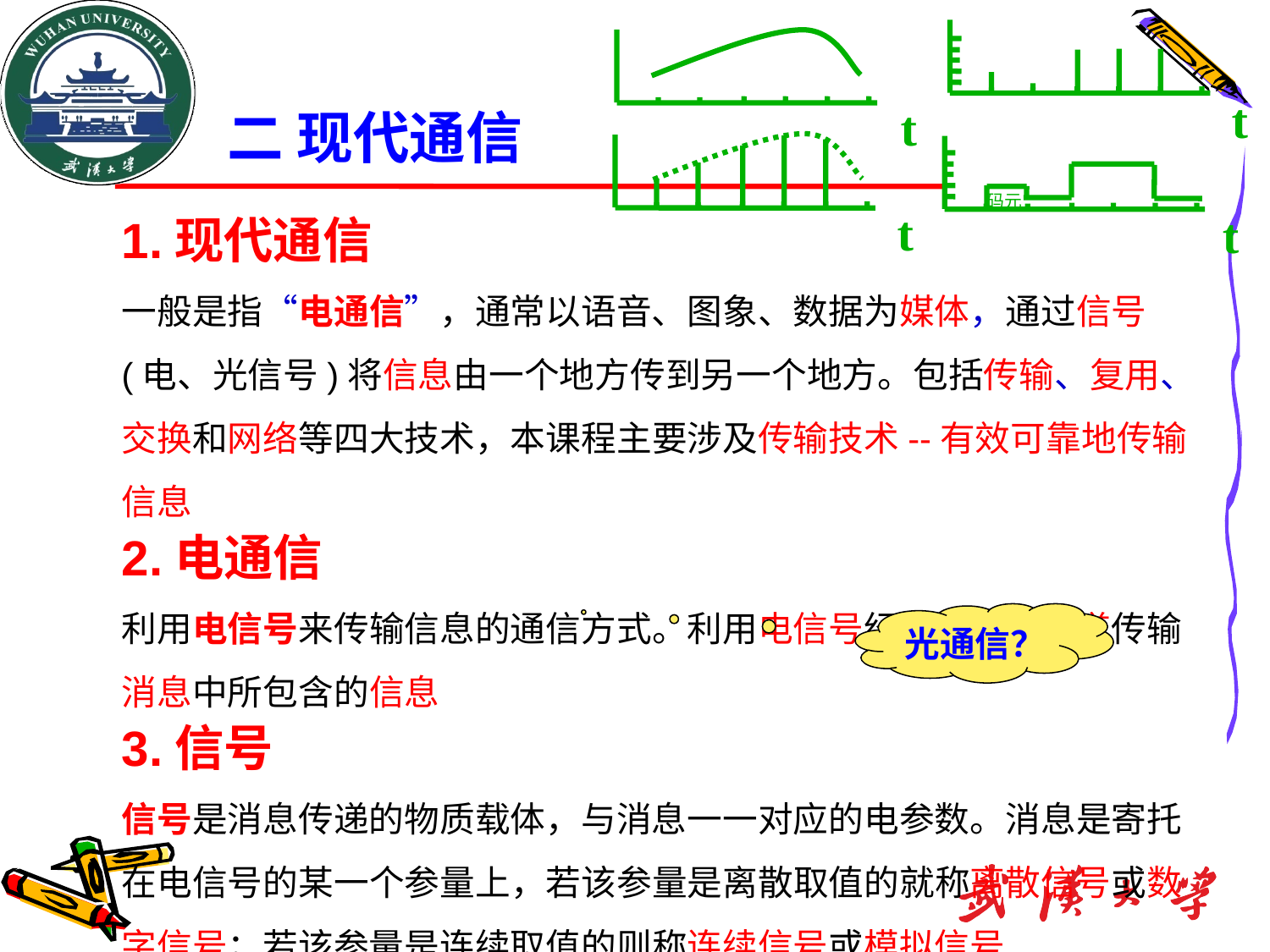

t

t

码元

t

t
二 现代通信
1.现代通信
一般是指“电通信”，通常以语音、图象、数据为媒体，通过信号(电、光信号)将信息由一个地方传到另一个地方。包括传输、复用、交换和网络等四大技术，本课程主要涉及传输技术--有效可靠地传输信息
2.电通信
利用电信号来传输信息的通信方式。利用电信号经过各种电信道传输消息中所包含的信息
3.信号
信号是消息传递的物质载体，与消息一一对应的电参数。消息是寄托在电信号的某一个参量上，若该参量是离散取值的就称离散信号或数字信号；若该参量是连续取值的则称连续信号或模拟信号
光通信？